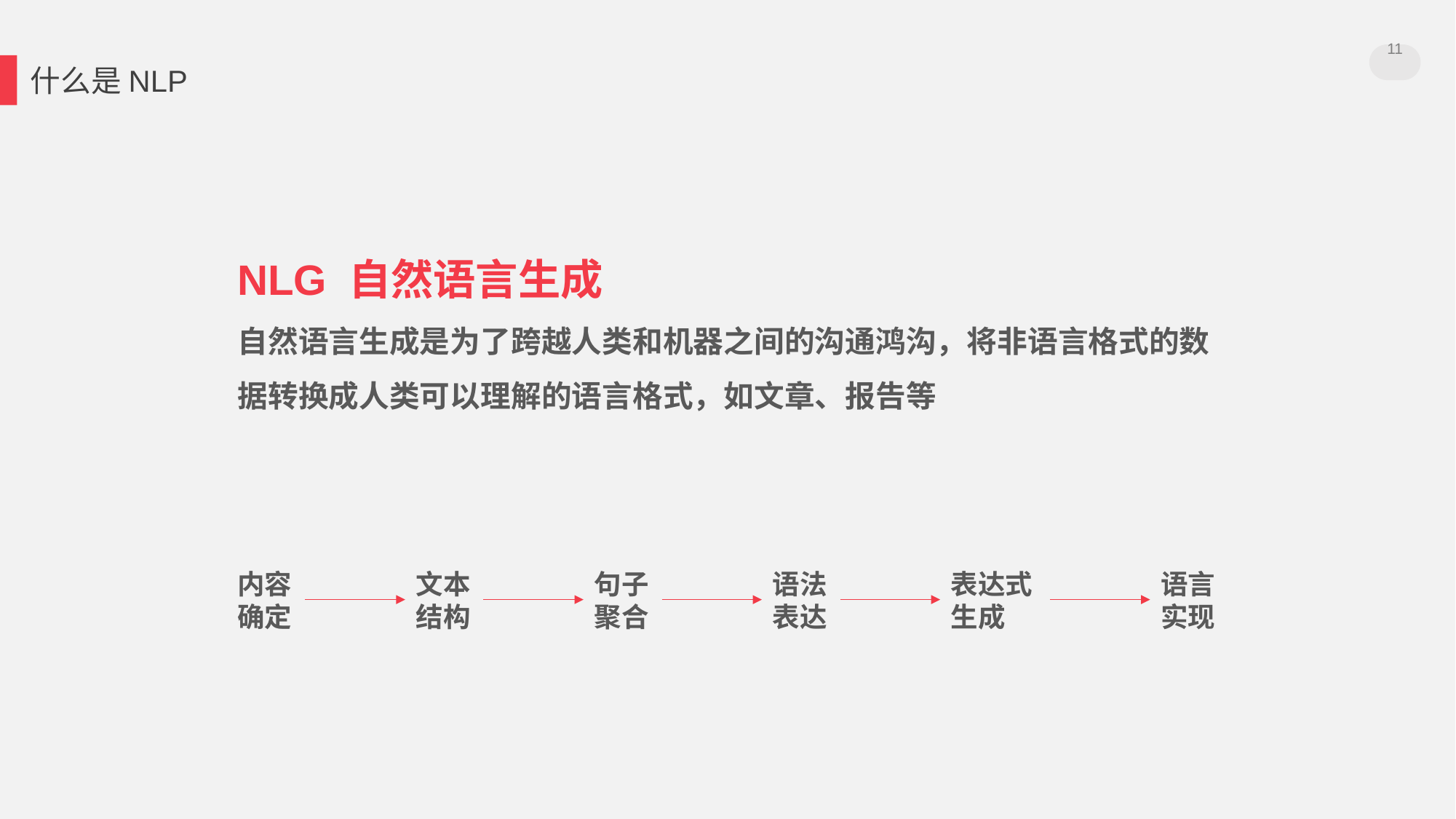

11
什么是NLP
NLG 自然语言生成
自然语言生成是为了跨越人类和机器之间的沟通鸿沟，将非语言格式的数据转换成人类可以理解的语言格式，如文章、报告等

内容确定
文本结构
句子聚合
语法表达
表达式生成
语言实现